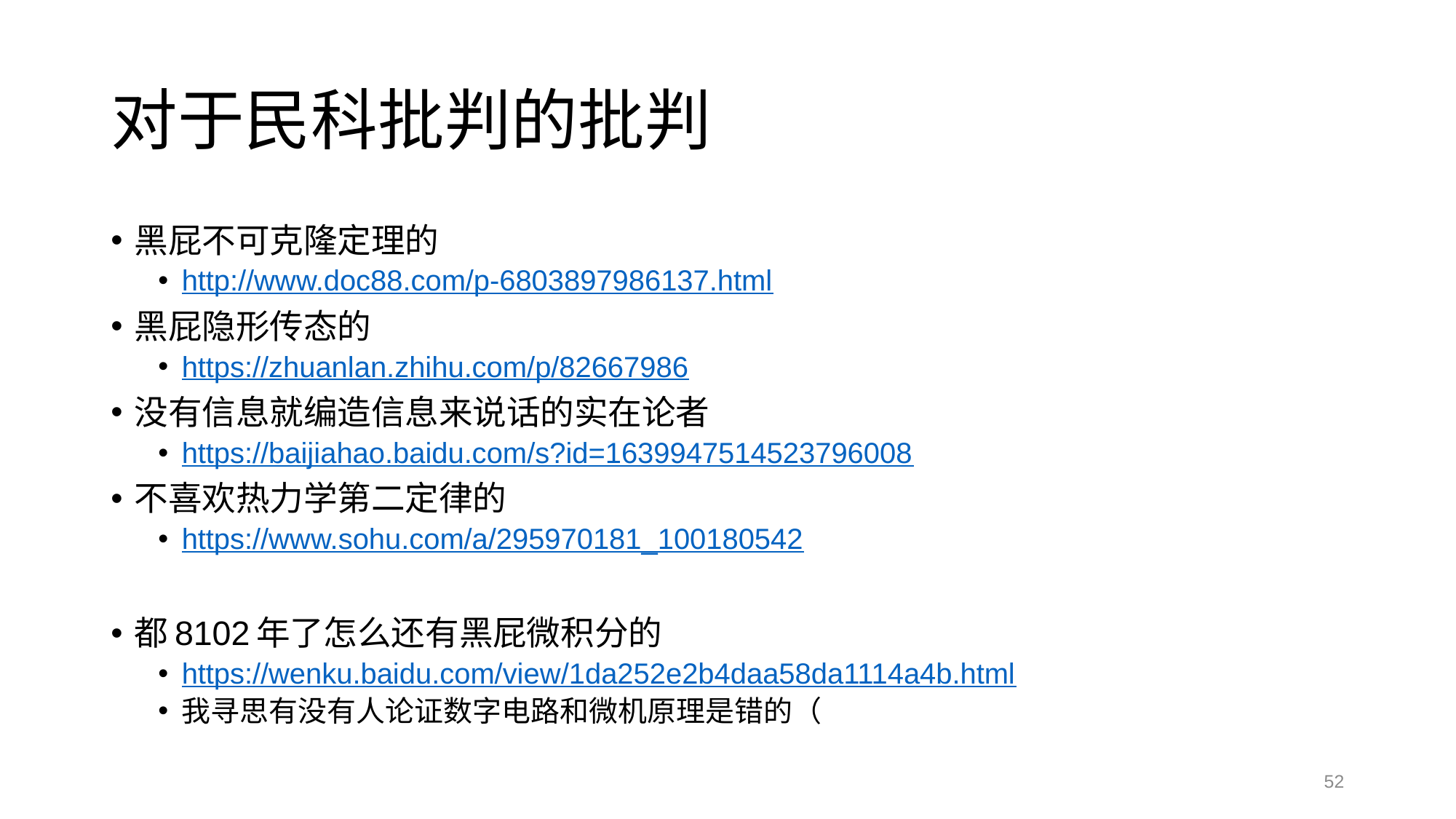

# 对于民科批判的批判
黑屁不可克隆定理的
http://www.doc88.com/p-6803897986137.html
黑屁隐形传态的
https://zhuanlan.zhihu.com/p/82667986
没有信息就编造信息来说话的实在论者
https://baijiahao.baidu.com/s?id=1639947514523796008
不喜欢热力学第二定律的
https://www.sohu.com/a/295970181_100180542

都8102年了怎么还有黑屁微积分的
https://wenku.baidu.com/view/1da252e2b4daa58da1114a4b.html
我寻思有没有人论证数字电路和微机原理是错的（
52